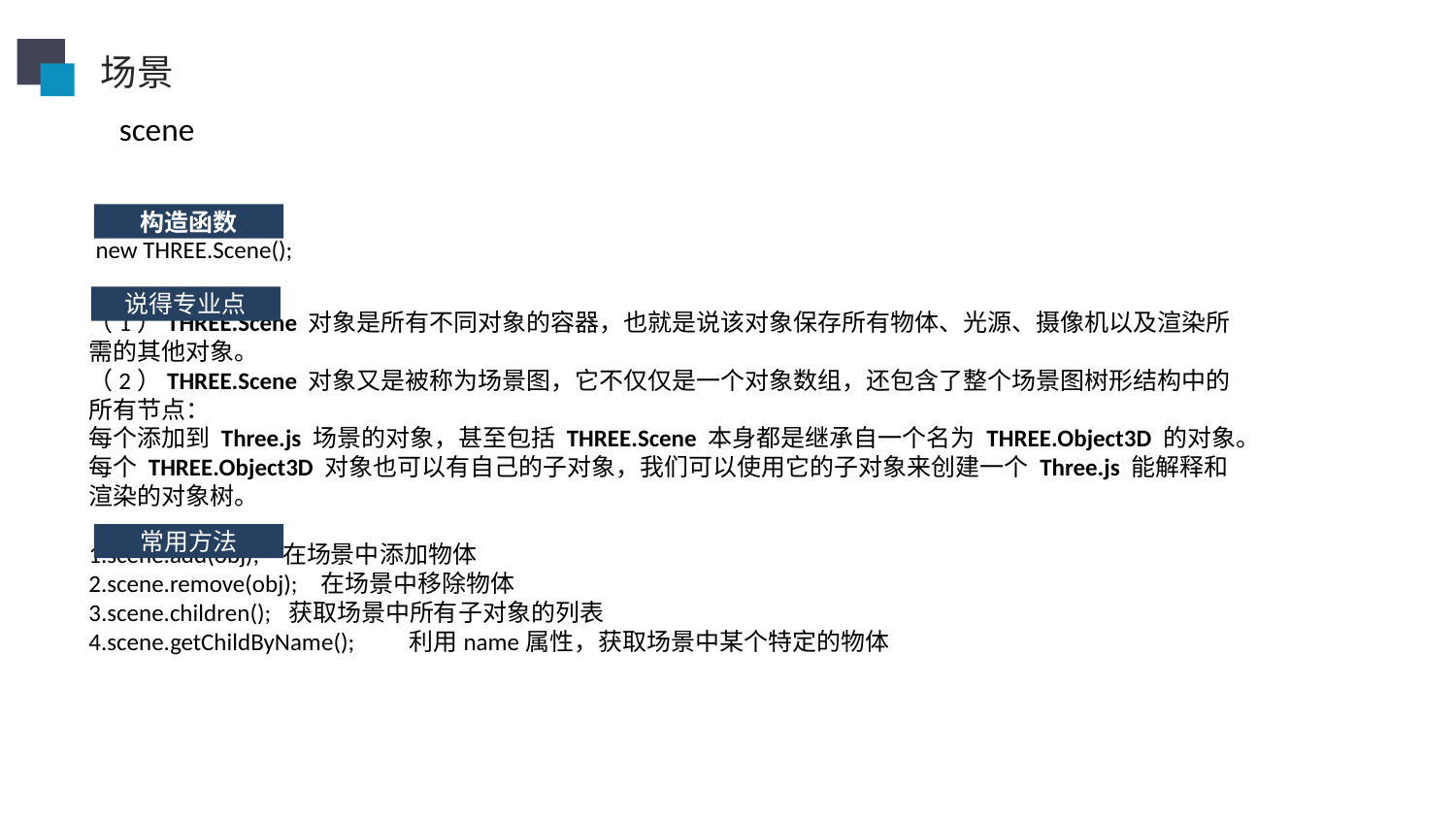

场景
scene

 new THREE.Scene();

（1）THREE.Scene 对象是所有不同对象的容器，也就是说该对象保存所有物体、光源、摄像机以及渲染所需的其他对象。
（2）THREE.Scene 对象又是被称为场景图，它不仅仅是一个对象数组，还包含了整个场景图树形结构中的所有节点：
每个添加到 Three.js 场景的对象，甚至包括 THREE.Scene 本身都是继承自一个名为 THREE.Object3D 的对象。
每个 THREE.Object3D 对象也可以有自己的子对象，我们可以使用它的子对象来创建一个 Three.js 能解释和渲染的对象树。

1.scene.add(obj);   在场景中添加物体
2.scene.remove(obj);   在场景中移除物体
3.scene.children();  获取场景中所有子对象的列表
4.scene.getChildByName();　　利用name属性，获取场景中某个特定的物体

构造函数
说得专业点
常用方法